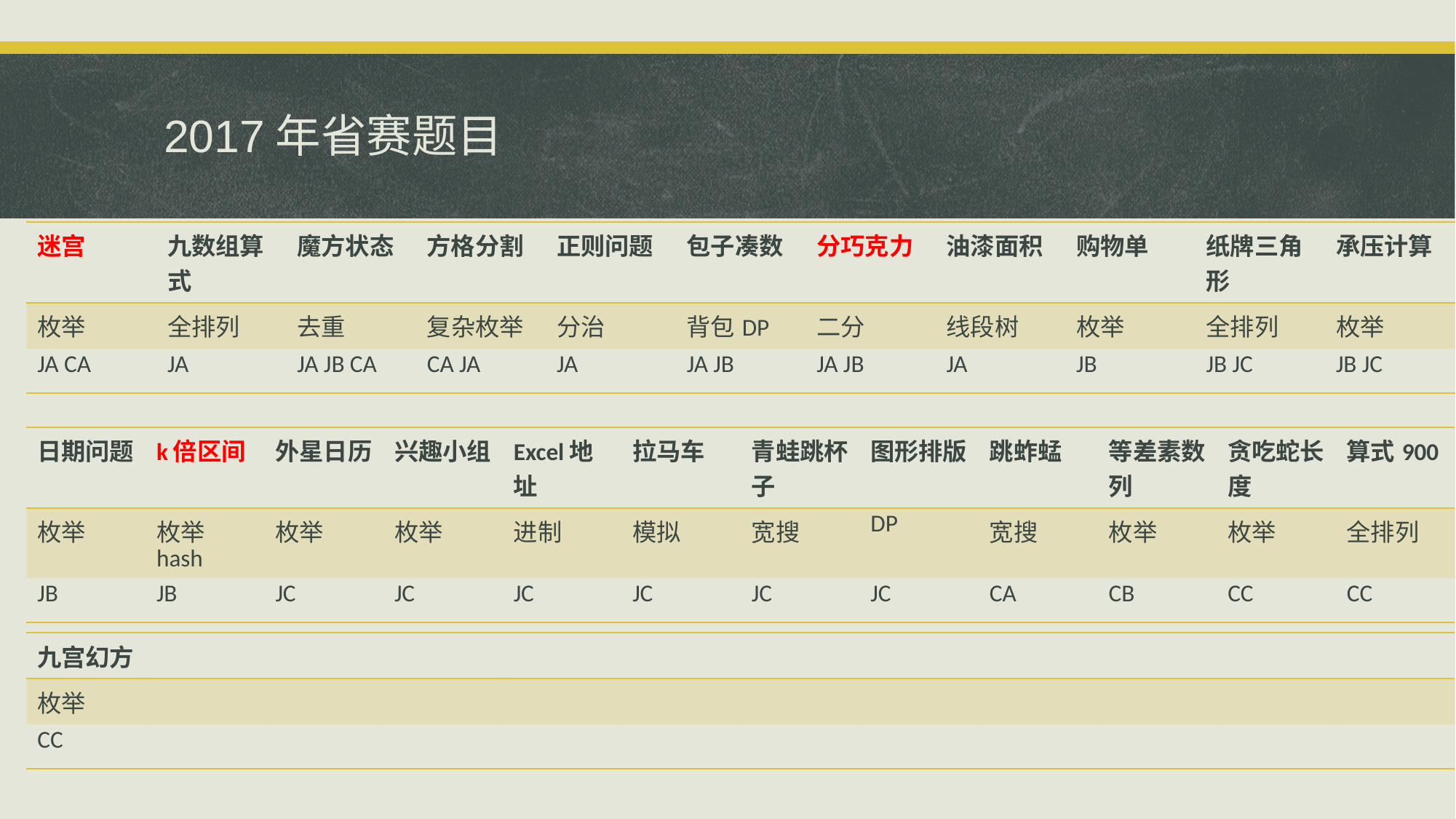

# 2017年省赛题目
| 迷宫 | 九数组算式 | 魔方状态 | 方格分割 | 正则问题 | 包子凑数 | 分巧克力 | 油漆面积 | 购物单 | 纸牌三角形 | 承压计算 |
| --- | --- | --- | --- | --- | --- | --- | --- | --- | --- | --- |
| 枚举 | 全排列 | 去重 | 复杂枚举 | 分治 | 背包DP | 二分 | 线段树 | 枚举 | 全排列 | 枚举 |
| JA CA | JA | JA JB CA | CA JA | JA | JA JB | JA JB | JA | JB | JB JC | JB JC |
| 日期问题 | k倍区间 | 外星日历 | 兴趣小组 | Excel地址 | 拉马车 | 青蛙跳杯子 | 图形排版 | 跳蚱蜢 | 等差素数列 | 贪吃蛇长度 | 算式900 |
| --- | --- | --- | --- | --- | --- | --- | --- | --- | --- | --- | --- |
| 枚举 | 枚举hash | 枚举 | 枚举 | 进制 | 模拟 | 宽搜 | DP | 宽搜 | 枚举 | 枚举 | 全排列 |
| JB | JB | JC | JC | JC | JC | JC | JC | CA | CB | CC | CC |
| 九宫幻方 |  |  |  |  |  |  |  |  |  |  |  |
| --- | --- | --- | --- | --- | --- | --- | --- | --- | --- | --- | --- |
| 枚举 |  |  |  |  |  |  |  |  |  |  |  |
| CC |  |  |  |  |  |  |  |  |  |  |  |